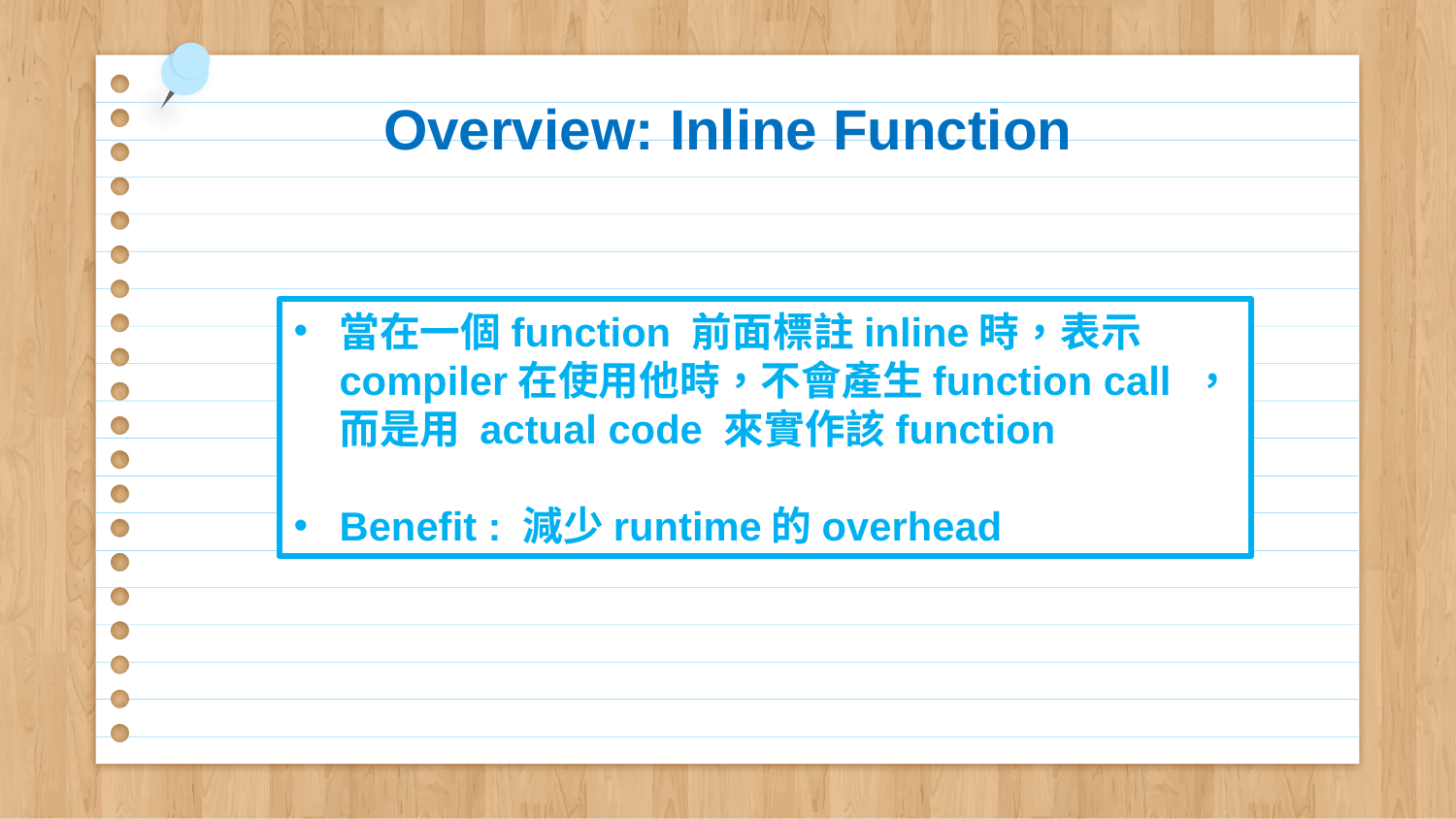

# Overview: Inline Function
當在一個function 前面標註inline時，表示compiler在使用他時，不會產生function call ，而是用 actual code 來實作該function

Benefit : 減少runtime的overhead